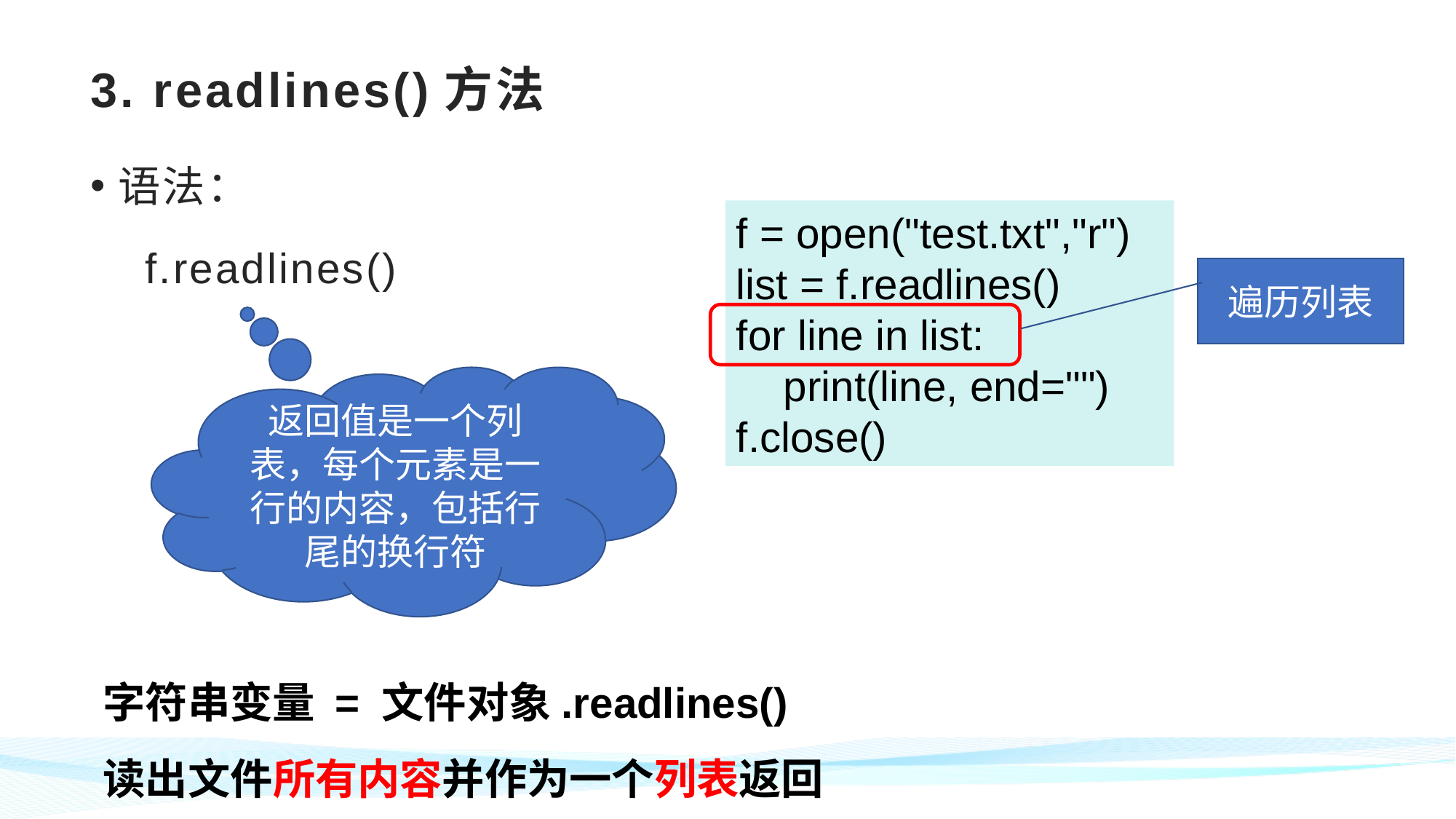

# 3. readlines()方法
语法：
f.readlines()
f = open("test.txt","r")
list = f.readlines()
for line in list:
    print(line, end="")
f.close()
遍历列表

返回值是一个列表，每个元素是一行的内容，包括行尾的换行符
字符串变量 = 文件对象.readlines()
读出文件所有内容并作为一个列表返回